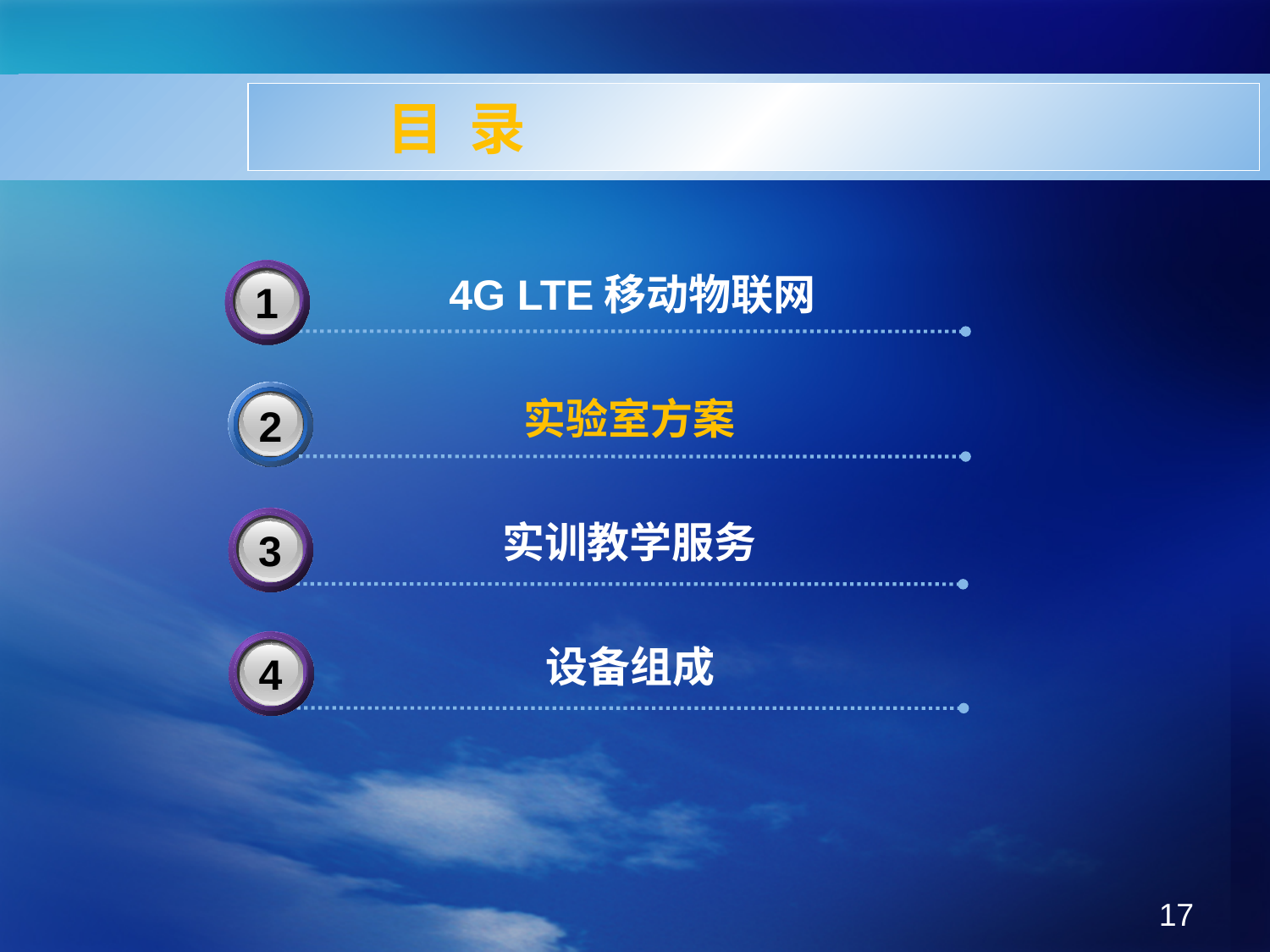

目  录

3

1
4G LTE移动物联网

实验室方案
2

3

3
实训教学服务

3

4
设备组成

17